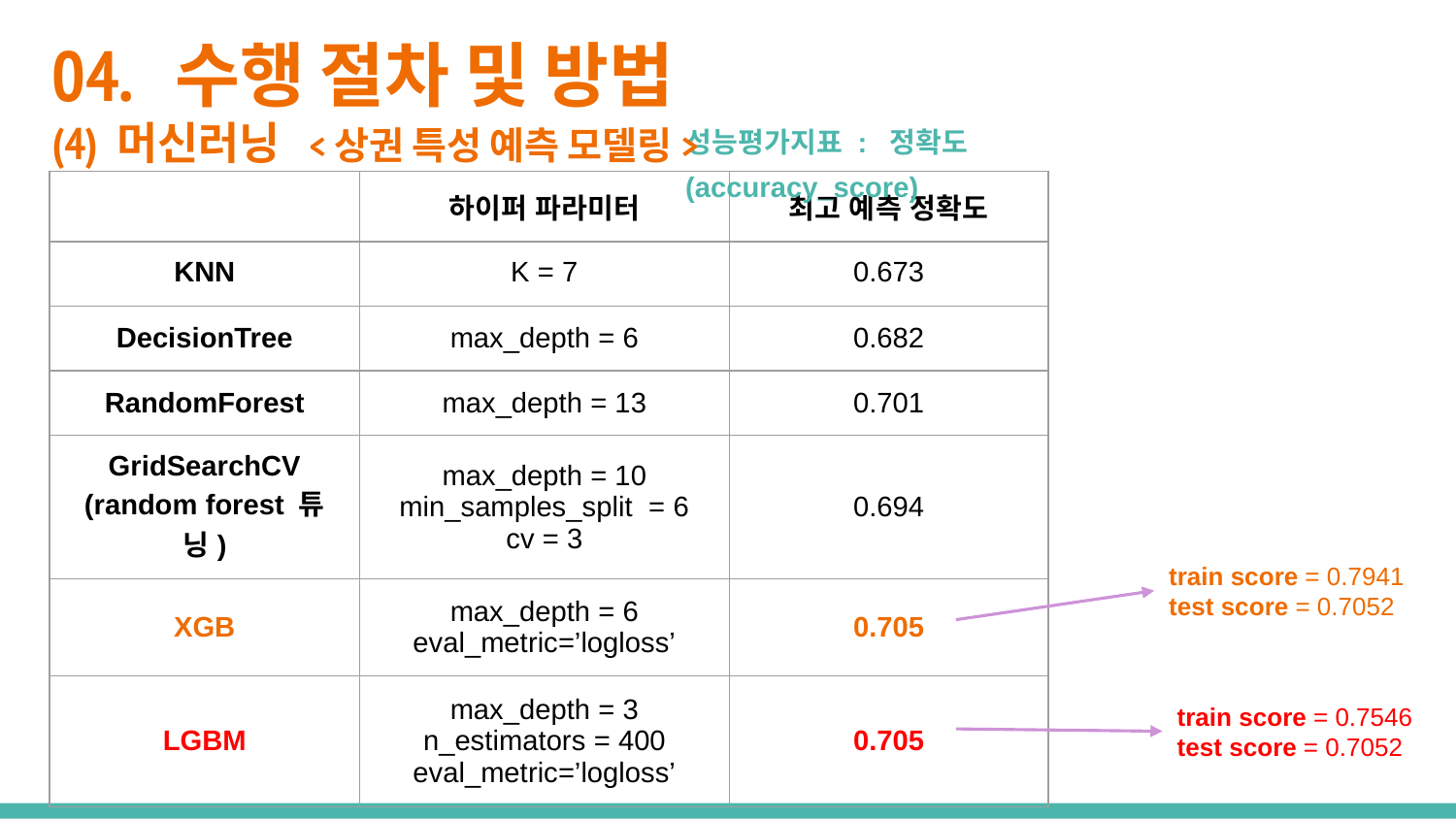

# 04.  수행 절차 및 방법
(4) 머신러닝  <상권 특성 예측 모델링>
성능평가지표 :  정확도(accuracy_score)
|  | 하이퍼 파라미터 | 최고 예측 정확도 |
| --- | --- | --- |
| KNN | K = 7 | 0.673 |
| DecisionTree | max\_depth = 6 | 0.682 |
| RandomForest | max\_depth = 13 | 0.701 |
| GridSearchCV (random forest 튜닝) | max\_depth = 10 min\_samples\_split = 6 cv = 3 | 0.694 |
| XGB | max\_depth = 6 eval\_metric=’logloss’ | 0.705 |
| LGBM | max\_depth = 3 n\_estimators = 400 eval\_metric=’logloss’ | 0.705 |
train score = 0.7941
test score = 0.7052
train score = 0.7546
test score = 0.7052